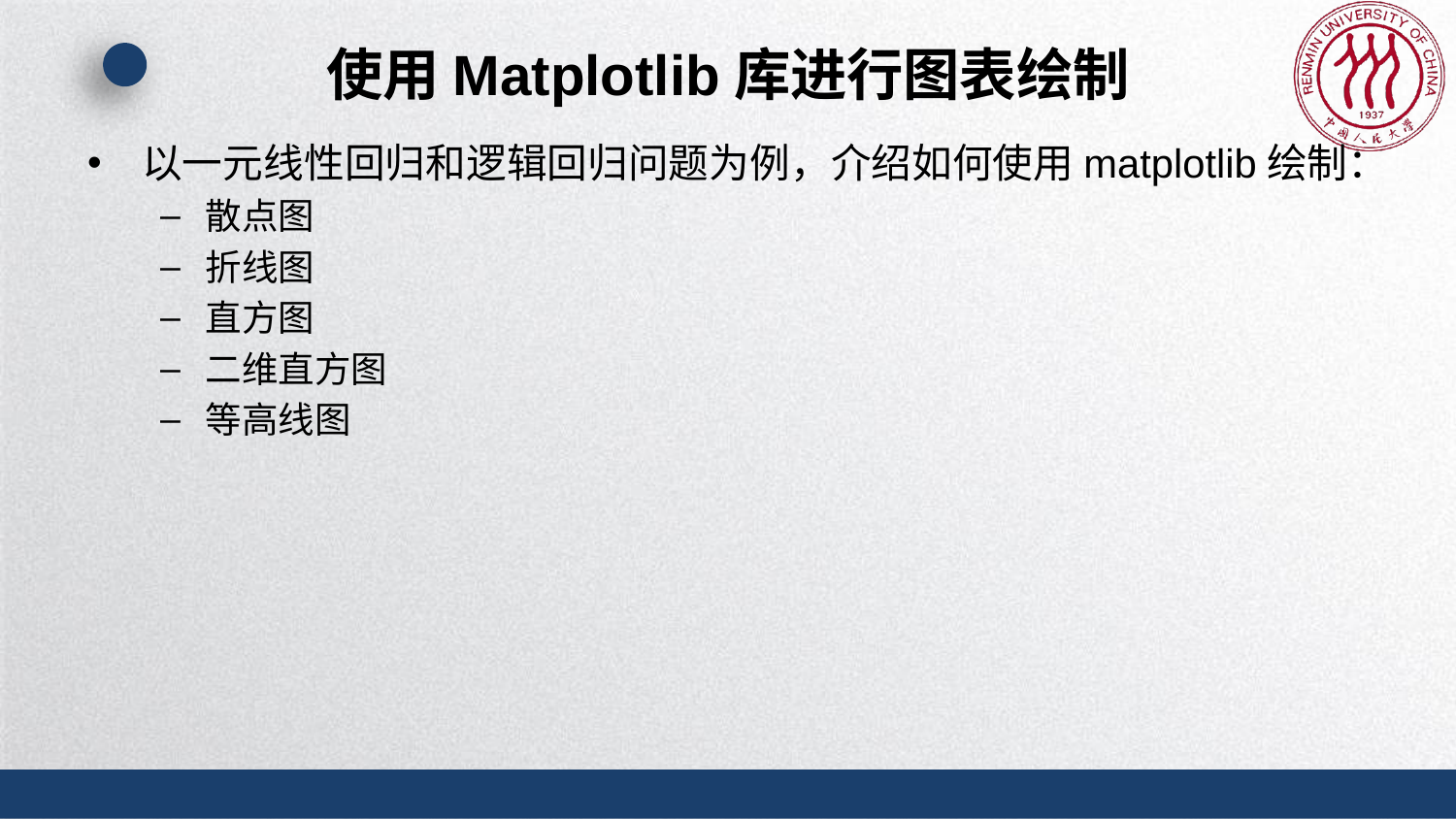

# 使用Matplotlib库进行图表绘制
以一元线性回归和逻辑回归问题为例，介绍如何使用matplotlib绘制：
散点图
折线图
直方图
二维直方图
等高线图